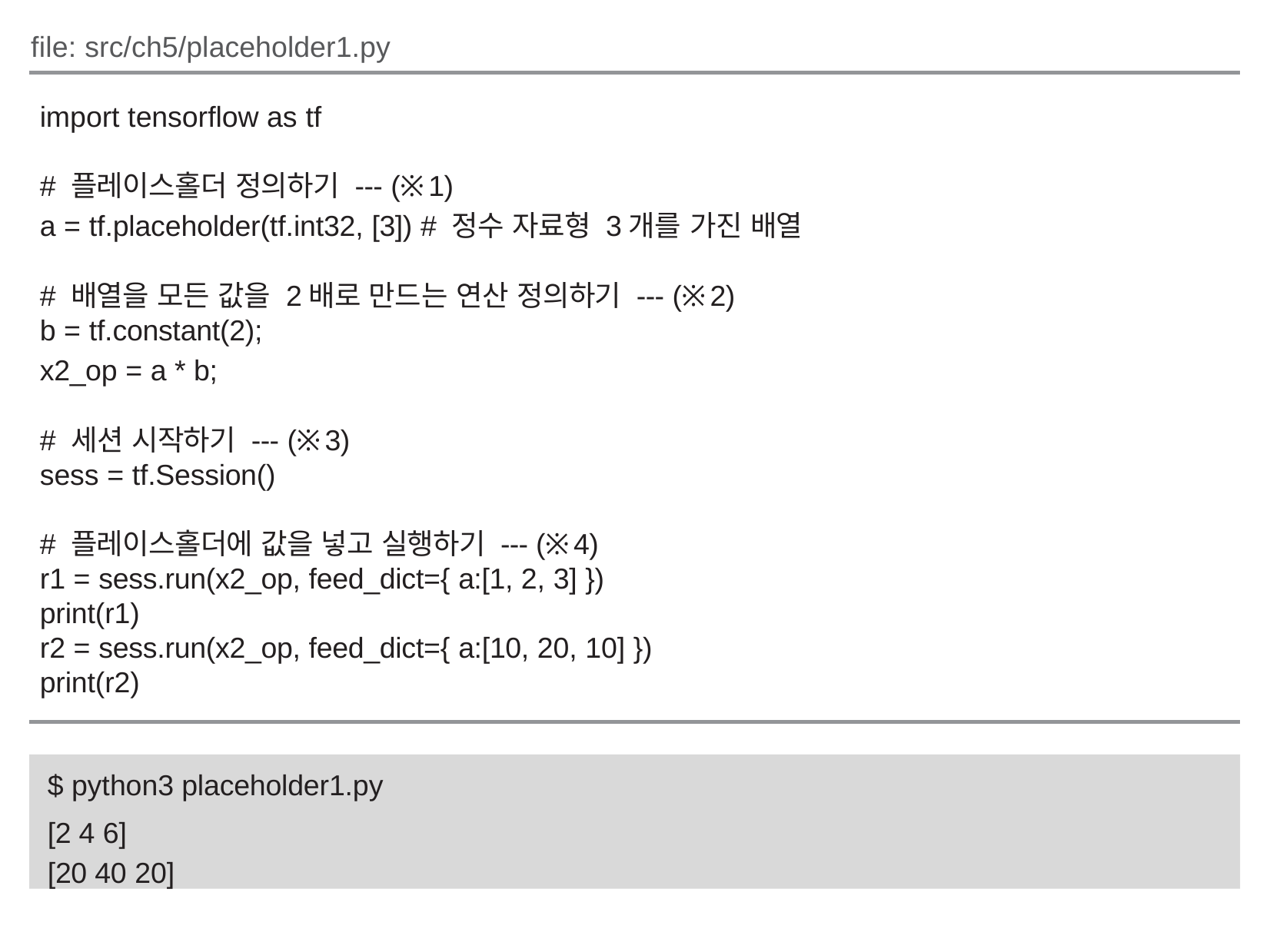

file: src/ch5/placeholder1.py

import tensorflow as tf

# 플레이스홀더 정의하기 --- (※1)
a = tf.placeholder(tf.int32, [3]) # 정수 자료형 3개를 가진 배열

# 배열을 모든 값을 2배로 만드는 연산 정의하기 --- (※2)
b = tf.constant(2);
x2_op = a * b;

# 세션 시작하기 --- (※3)
sess = tf.Session()

# 플레이스홀더에 값을 넣고 실행하기 --- (※4)
r1 = sess.run(x2_op, feed_dict={ a:[1, 2, 3] })
print(r1)
r2 = sess.run(x2_op, feed_dict={ a:[10, 20, 10] })
print(r2)

$ python3 placeholder1.py
[2 4 6]
[20 40 20]